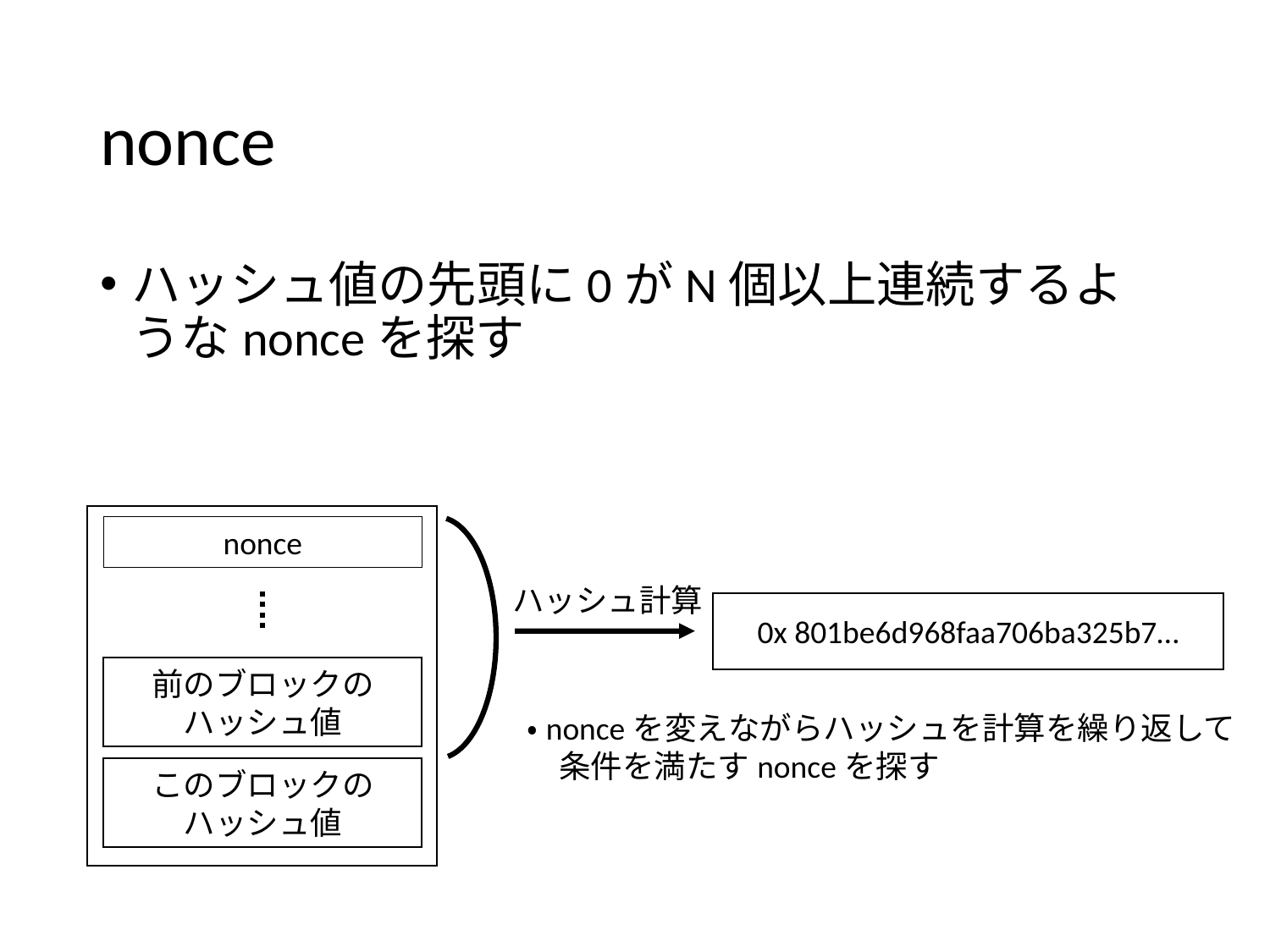

# nonce
ハッシュ値の先頭に0がN個以上連続するようなnonceを探す

nonce

ハッシュ計算
0x 801be6d968faa706ba325b7…
前のブロックの
ハッシュ値
・nonceを変えながらハッシュを計算を繰り返して
　条件を満たすnonceを探す
このブロックの
ハッシュ値